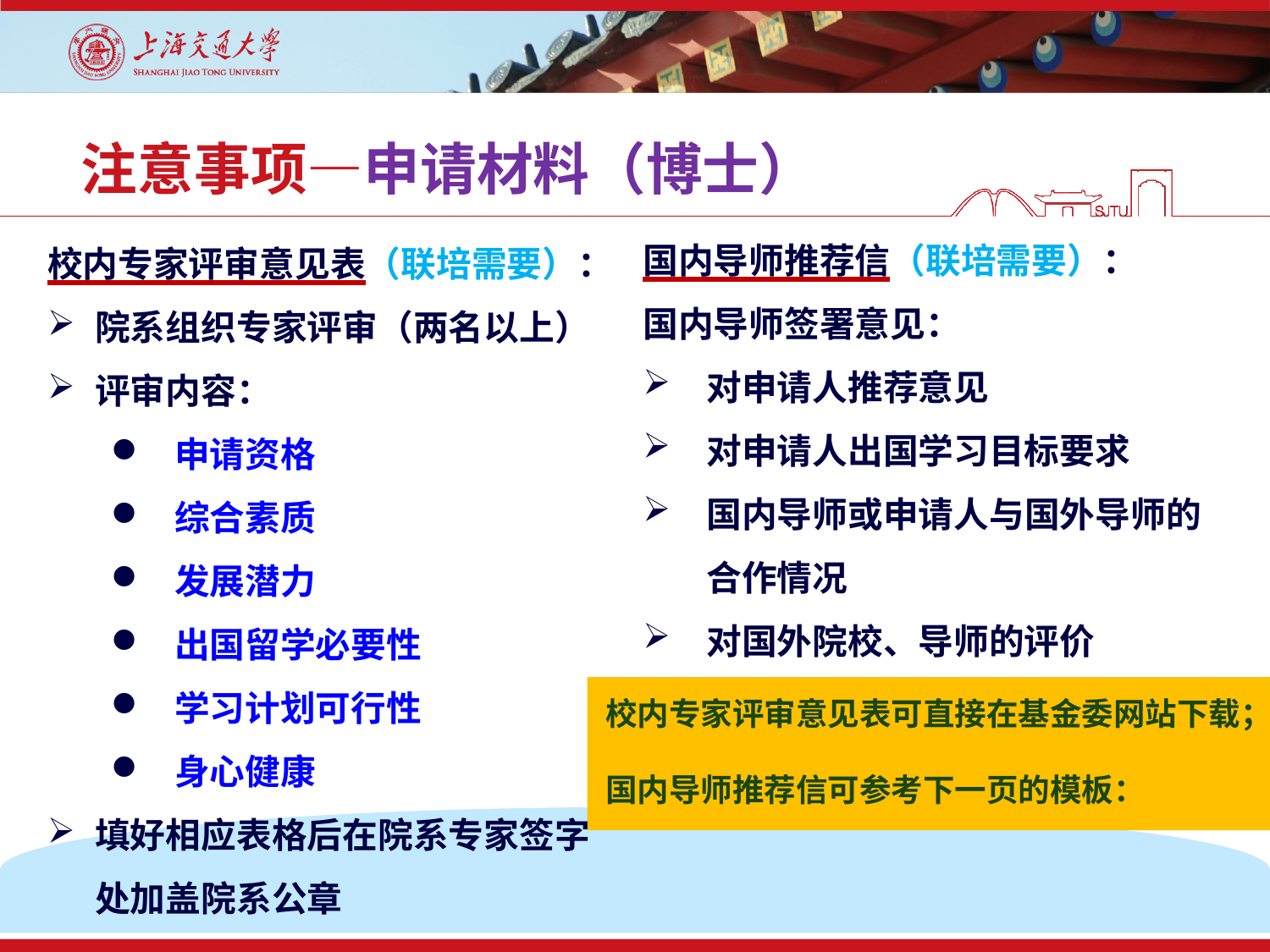

# 注意事项—申请材料（博士）
国内导师推荐信（联培需要）：
国内导师签署意见：
对申请人推荐意见
对申请人出国学习目标要求
国内导师或申请人与国外导师的合作情况
对国外院校、导师的评价

校内专家评审意见表（联培需要）：
院系组织专家评审（两名以上）
评审内容：
申请资格
综合素质
发展潜力
出国留学必要性
学习计划可行性
身心健康
填好相应表格后在院系专家签字处加盖院系公章

校内专家评审意见表可直接在基金委网站下载；

国内导师推荐信可参考下一页的模板：